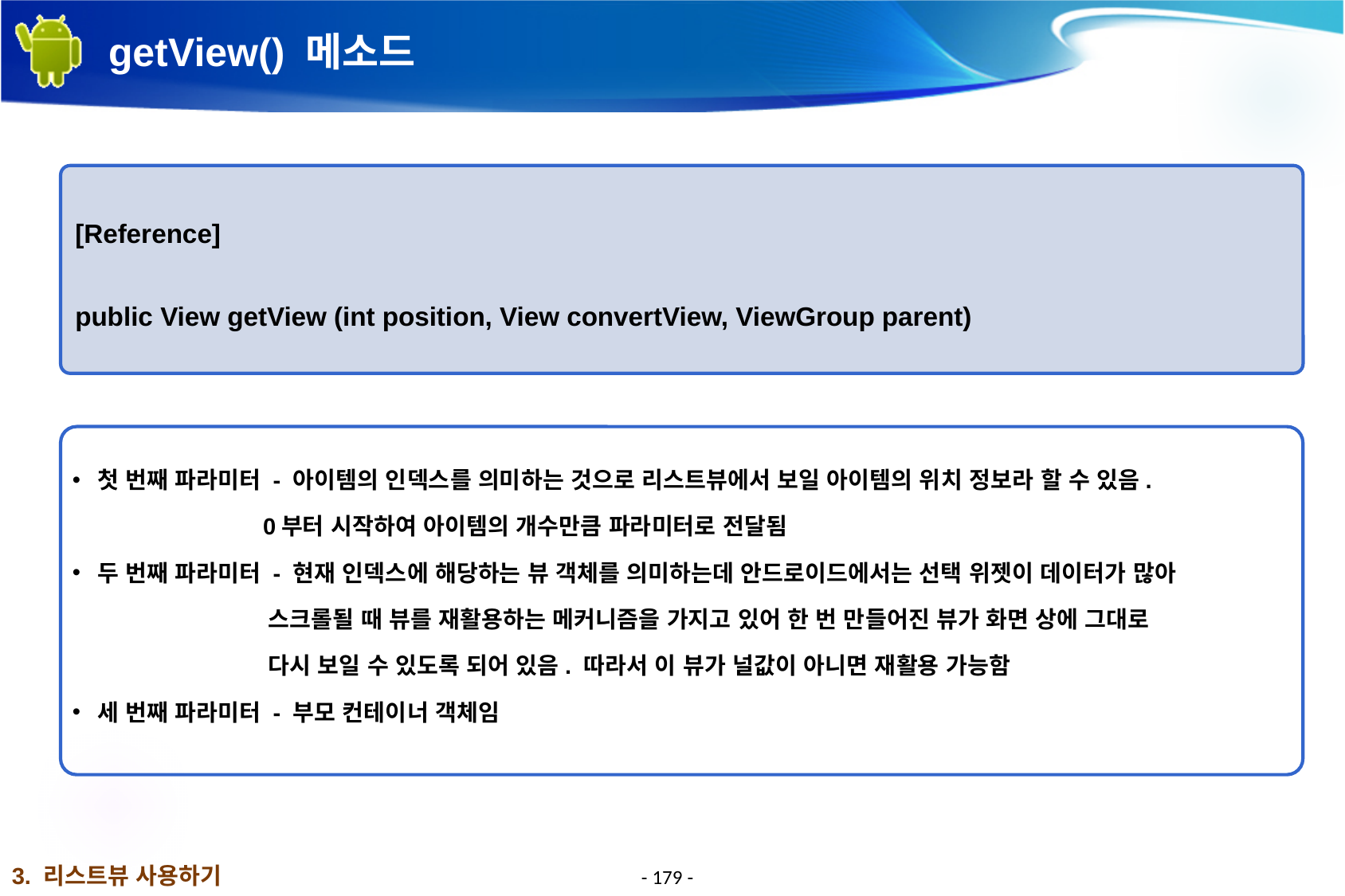

# getView() 메소드
[Reference]

public View getView (int position, View convertView, ViewGroup parent)

첫 번째 파라미터 - 아이템의 인덱스를 의미하는 것으로 리스트뷰에서 보일 아이템의 위치 정보라 할 수 있음.
                             0부터 시작하여 아이템의 개수만큼 파라미터로 전달됨
두 번째 파라미터 - 현재 인덱스에 해당하는 뷰 객체를 의미하는데 안드로이드에서는 선택 위젯이 데이터가 많아
                             스크롤될 때 뷰를 재활용하는 메커니즘을 가지고 있어 한 번 만들어진 뷰가 화면 상에 그대로
                             다시 보일 수 있도록 되어 있음. 따라서 이 뷰가 널값이 아니면 재활용 가능함
세 번째 파라미터 - 부모 컨테이너 객체임

3. 리스트뷰 사용하기